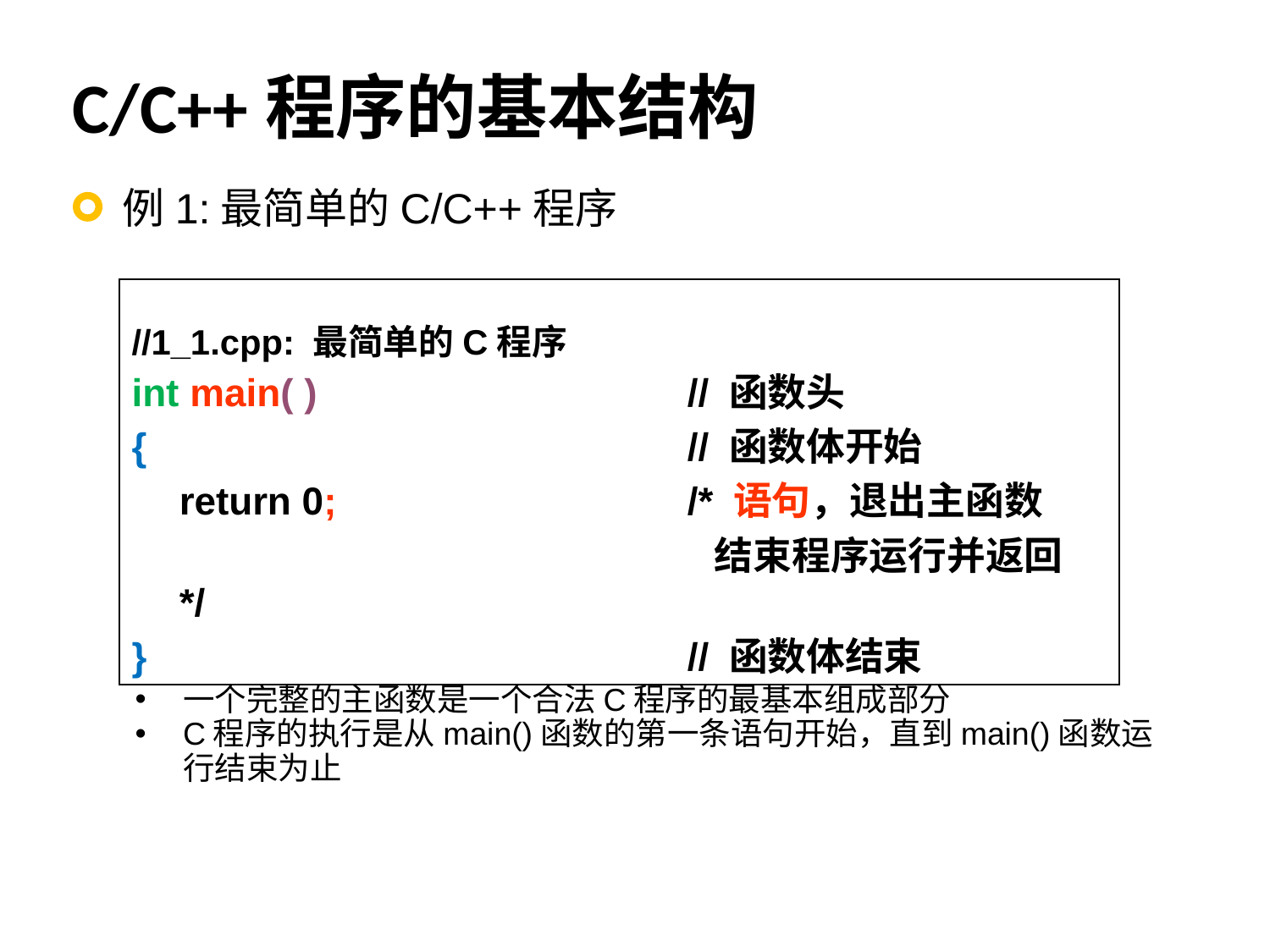

# C/C++程序的基本结构
例1:最简单的C/C++程序

//1_1.cpp: 最简单的C程序
int main( )			// 函数头
{					// 函数体开始
	return 0;			/* 语句，退出主函数
					  结束程序运行并返回 */
}					// 函数体结束
一个完整的主函数是一个合法C程序的最基本组成部分
C程序的执行是从main()函数的第一条语句开始，直到main()函数运行结束为止